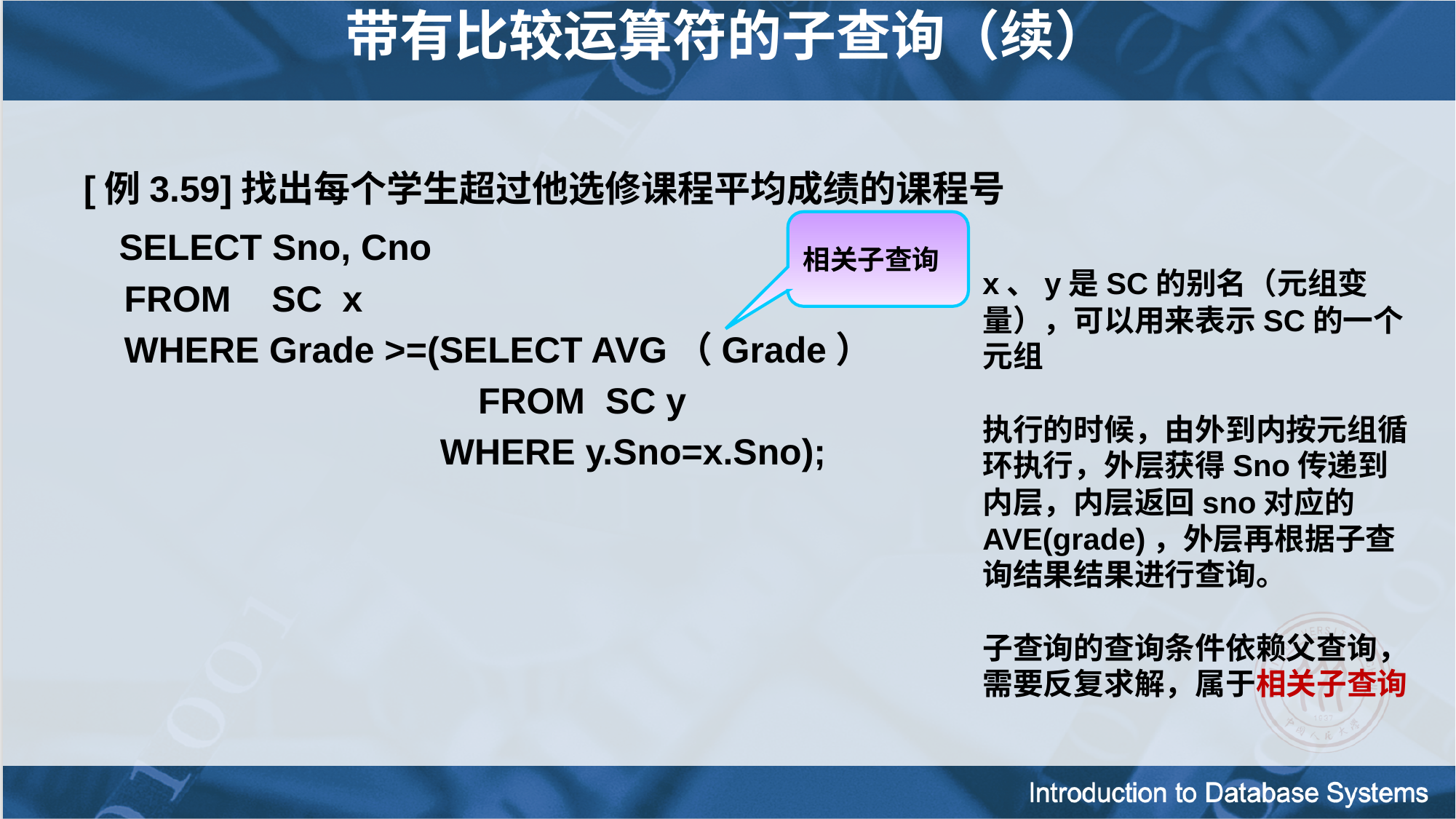

带有比较运算符的子查询（续）
[例3.59]找出每个学生超过他选修课程平均成绩的课程号
   SELECT Sno, Cno
    FROM    SC  x
    WHERE Grade >=(SELECT AVG（Grade）
		                        FROM  SC y
                                   WHERE y.Sno=x.Sno);
相关子查询
x、y是SC的别名（元组变量），可以用来表示SC的一个元组

执行的时候，由外到内按元组循环执行，外层获得Sno传递到内层，内层返回sno对应的AVE(grade)，外层再根据子查询结果结果进行查询。

子查询的查询条件依赖父查询，需要反复求解，属于相关子查询